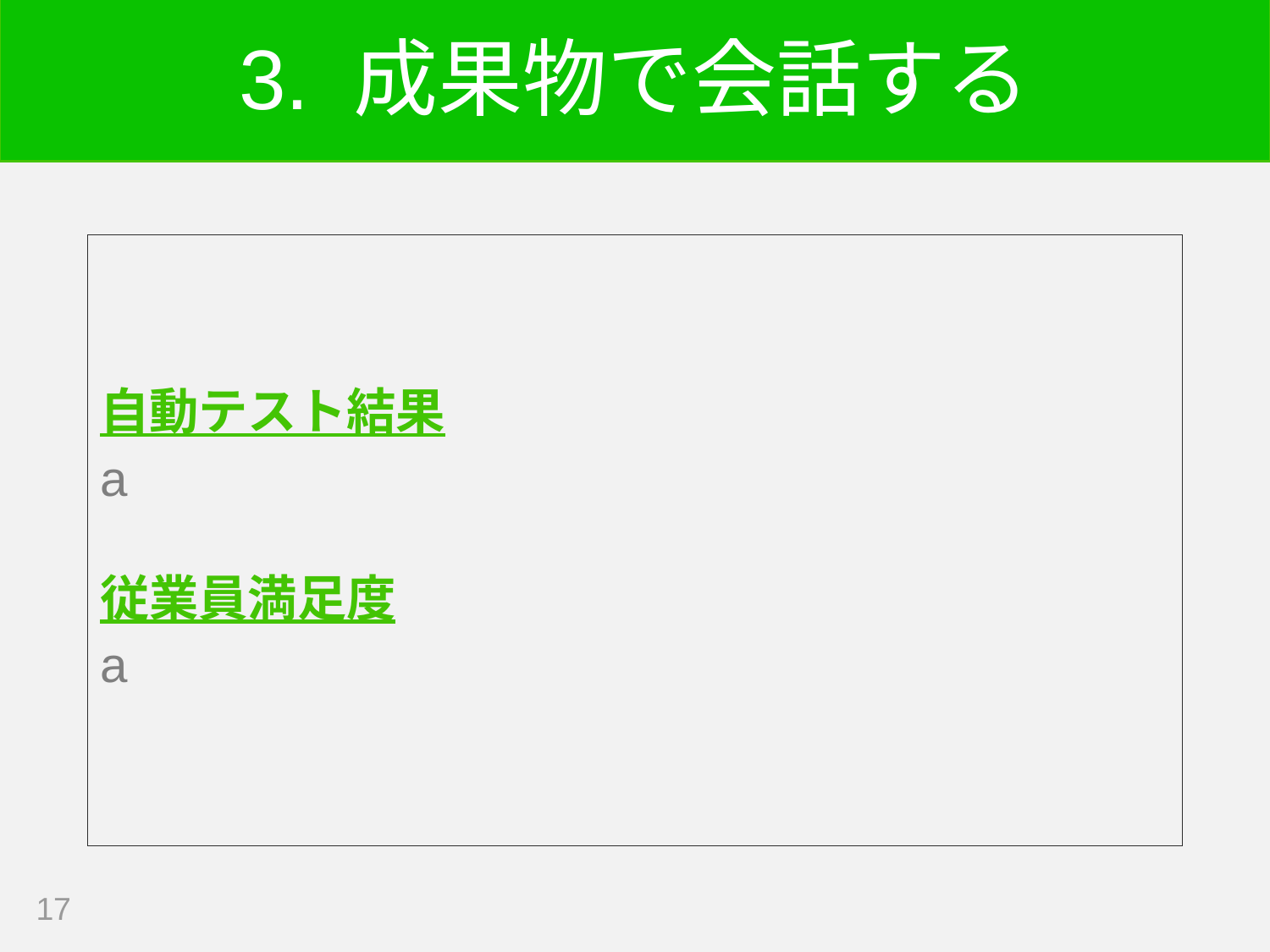

# 3. 成果物で会話する
自動テスト結果
a
従業員満足度
a
17